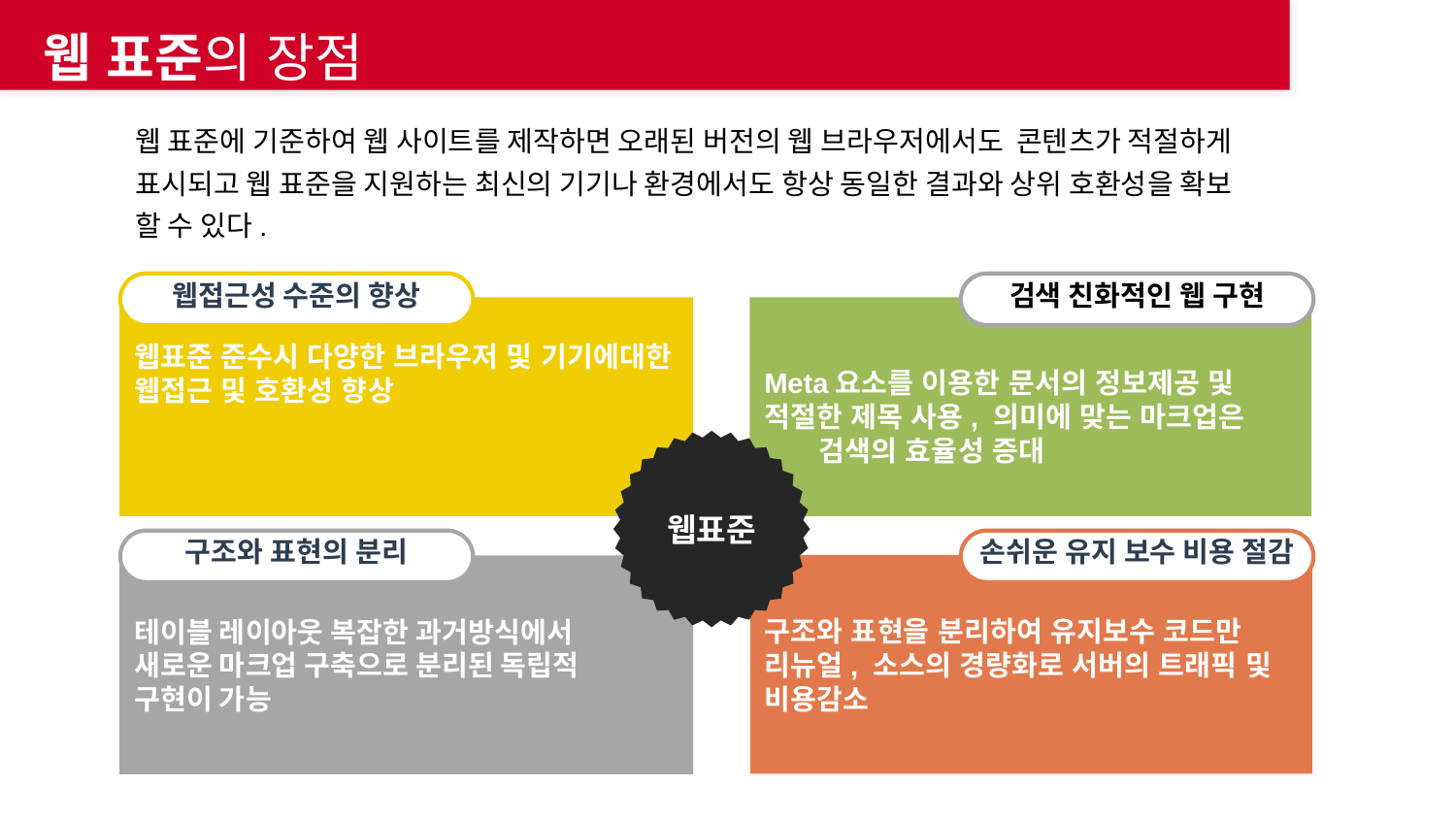

웹 표준의 장점
웹 표준에 기준하여 웹 사이트를 제작하면 오래된 버전의 웹 브라우저에서도  콘텐츠가 적절하게 표시되고 웹 표준을 지원하는 최신의 기기나 환경에서도 항상 동일한 결과와 상위 호환성을 확보
할 수 있다.
웹접근성 수준의 향상
검색 친화적인 웹 구현

웹표준 준수시 다양한 브라우저 및 기기에대한 웹접근 및 호환성 향상

Meta요소를 이용한 문서의 정보제공 및 적절한 제목 사용, 의미에 맞는 마크업은
      검색의 효율성 증대

웹표준
구조와 표현의 분리
손쉬운 유지 보수 비용 절감

구조와 표현을 분리하여 유지보수 코드만 리뉴얼, 소스의 경량화로 서버의 트래픽 및
비용감소

테이블 레이아웃 복잡한 과거방식에서
새로운 마크업 구축으로 분리된 독립적
구현이 가능